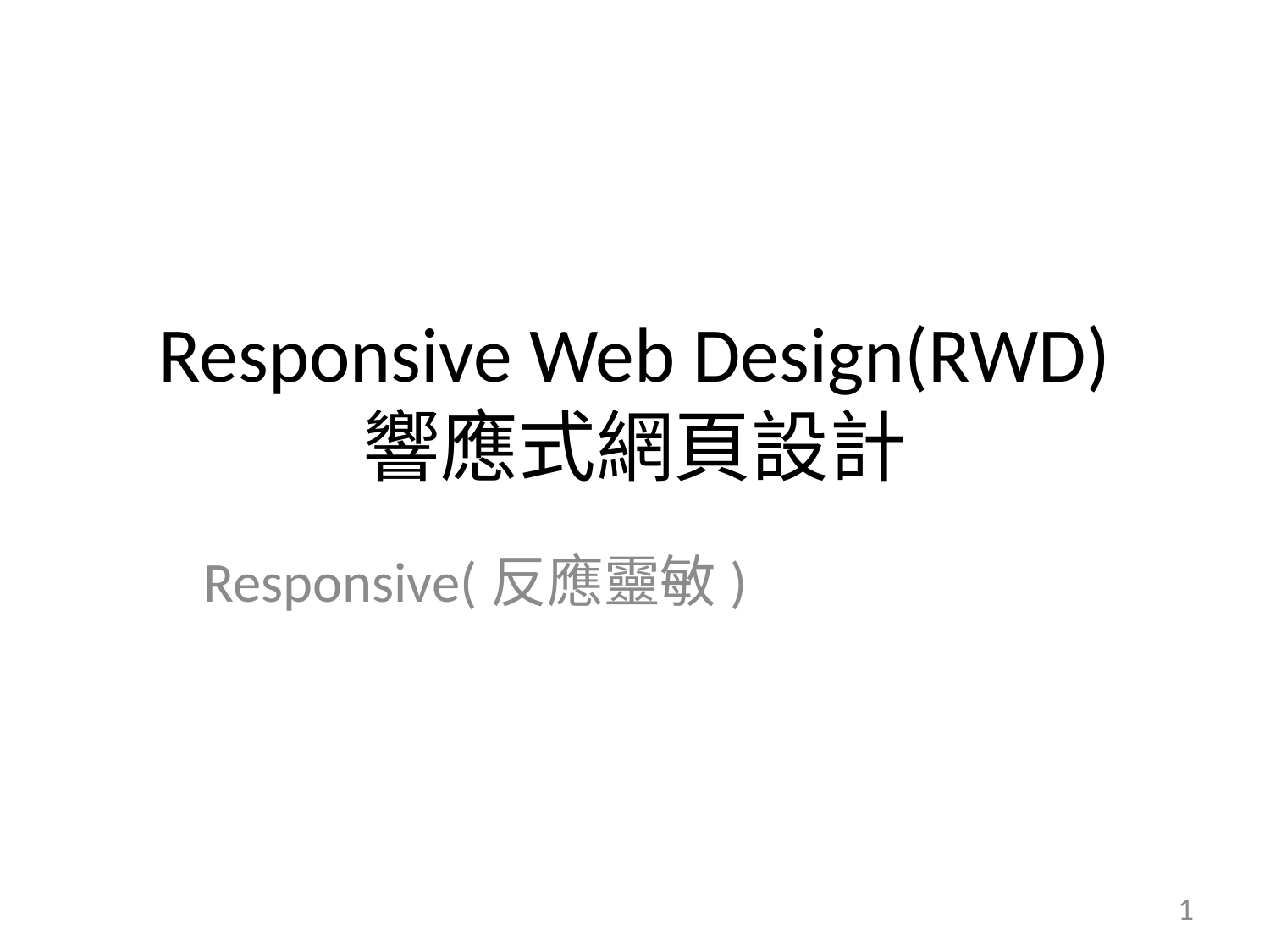

# Responsive Web Design(RWD) 響應式網頁設計
Responsive(反應靈敏)
1